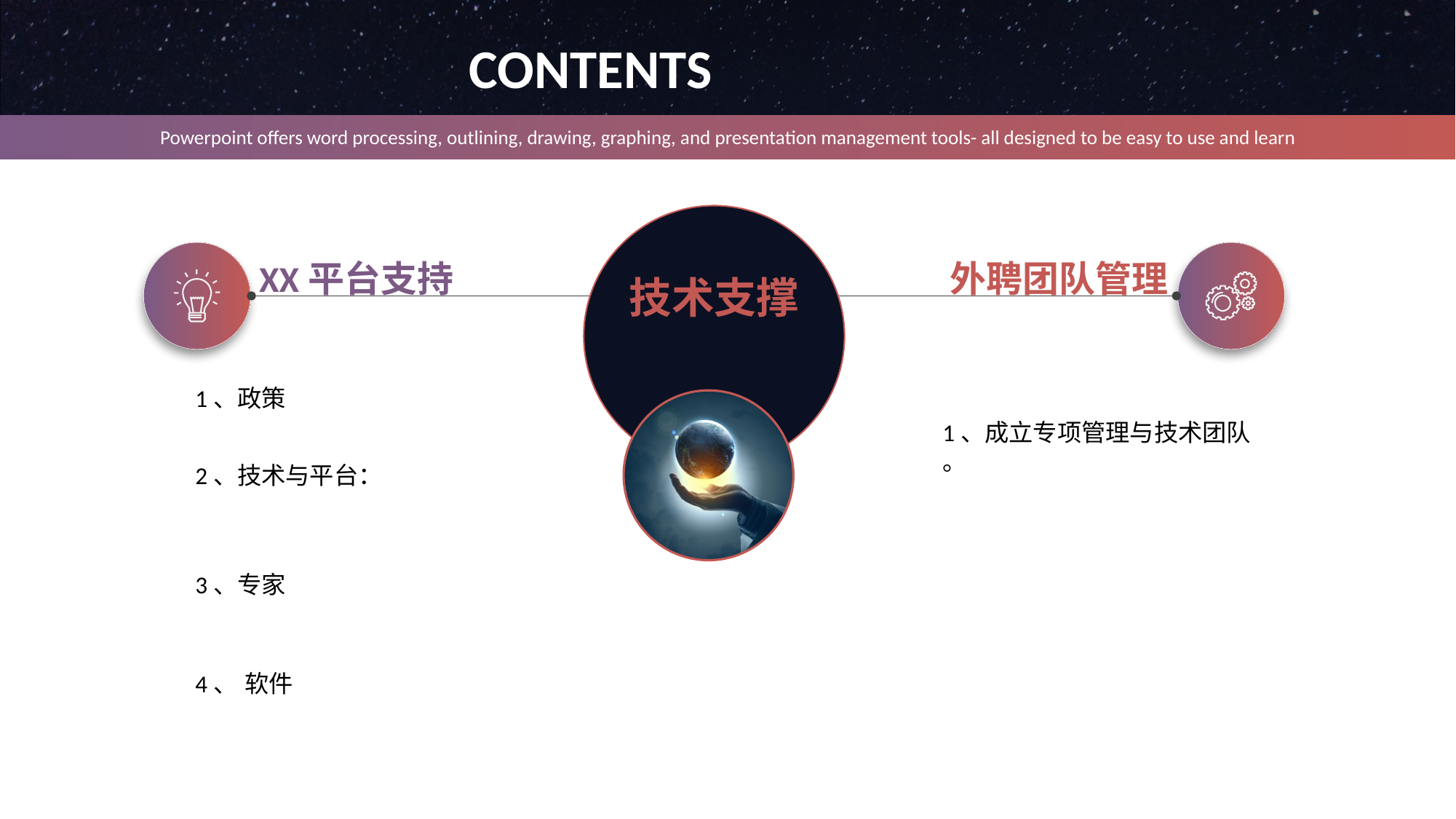

CONTENTS
Powerpoint offers word processing, outlining, drawing, graphing, and presentation management tools- all designed to be easy to use and learn

XX平台支持
外聘团队管理
技术支撑
1、政策

1、成立专项管理与技术团队
。
2、技术与平台：
3、专家
4、 软件